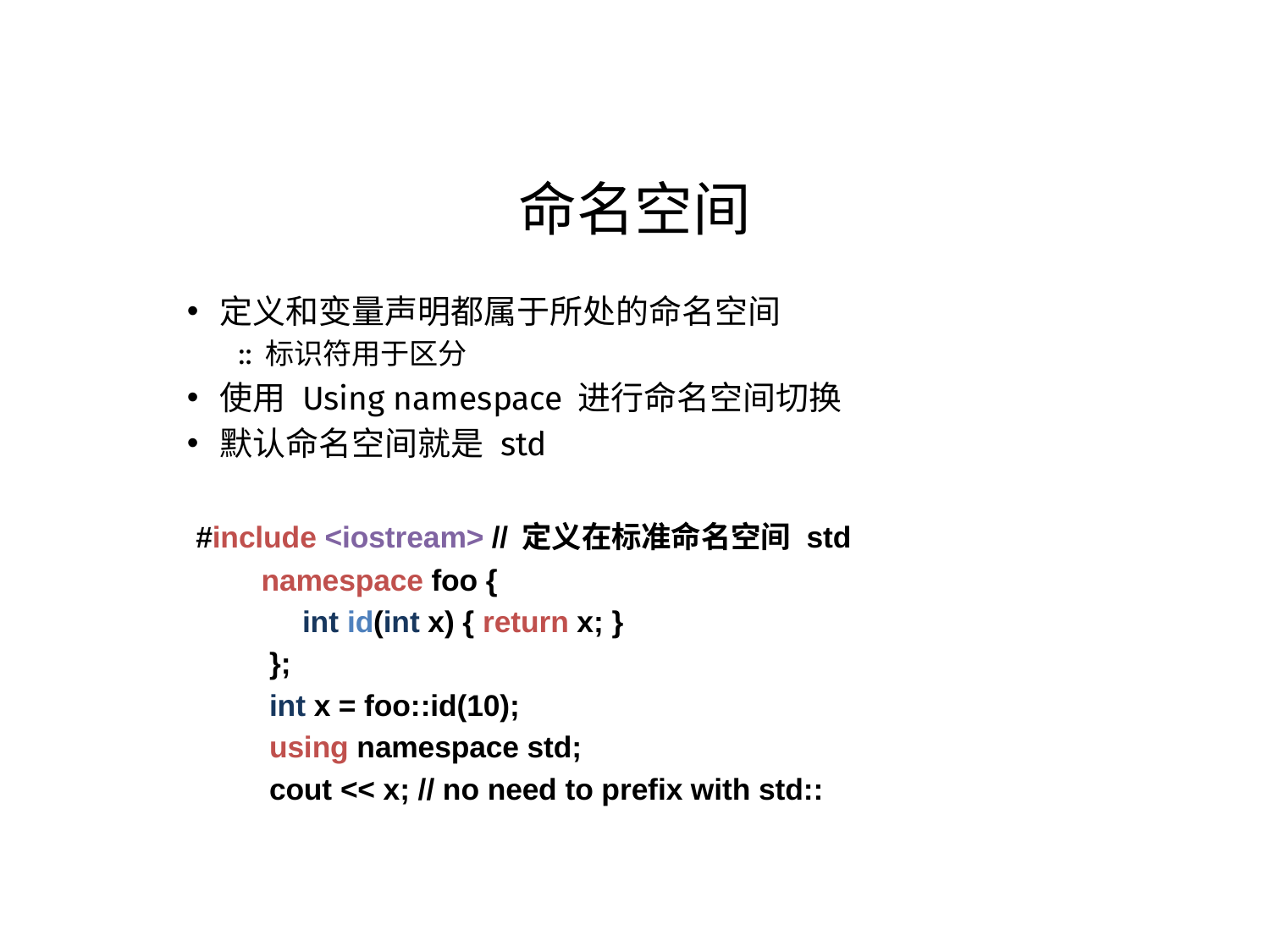

命名空间
定义和变量声明都属于所处的命名空间
 :: 标识符用于区分
使用 Using namespace 进行命名空间切换
默认命名空间就是 std

 #include <iostream> // 定义在标准命名空间 std
         namespace foo {
              int id(int x) { return x; }
          };
          int x = foo::id(10);
          using namespace std;
          cout << x; // no need to prefix with std::